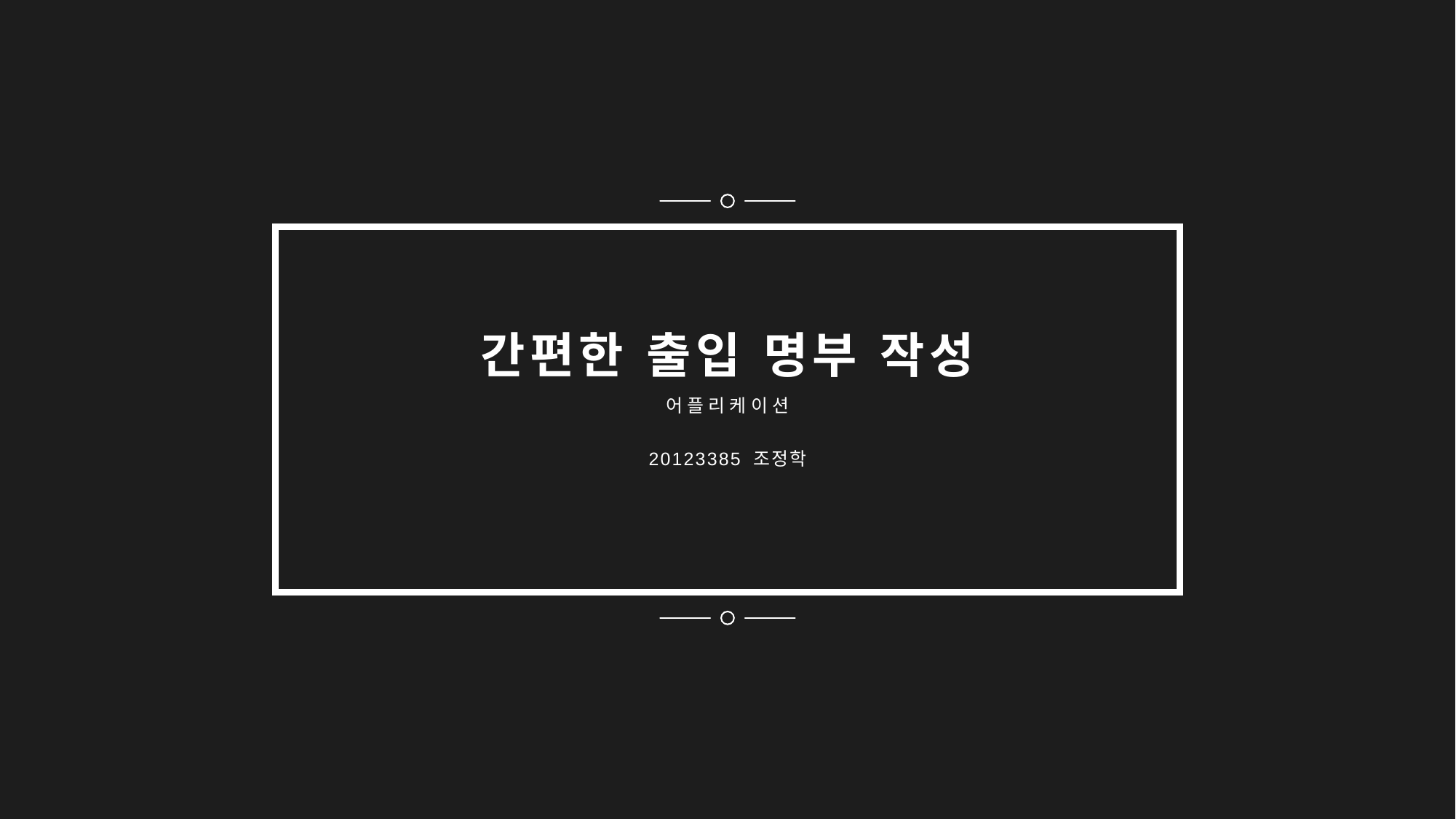

간편한 출입 명부 작성
어플리케이션
20123385 조정학